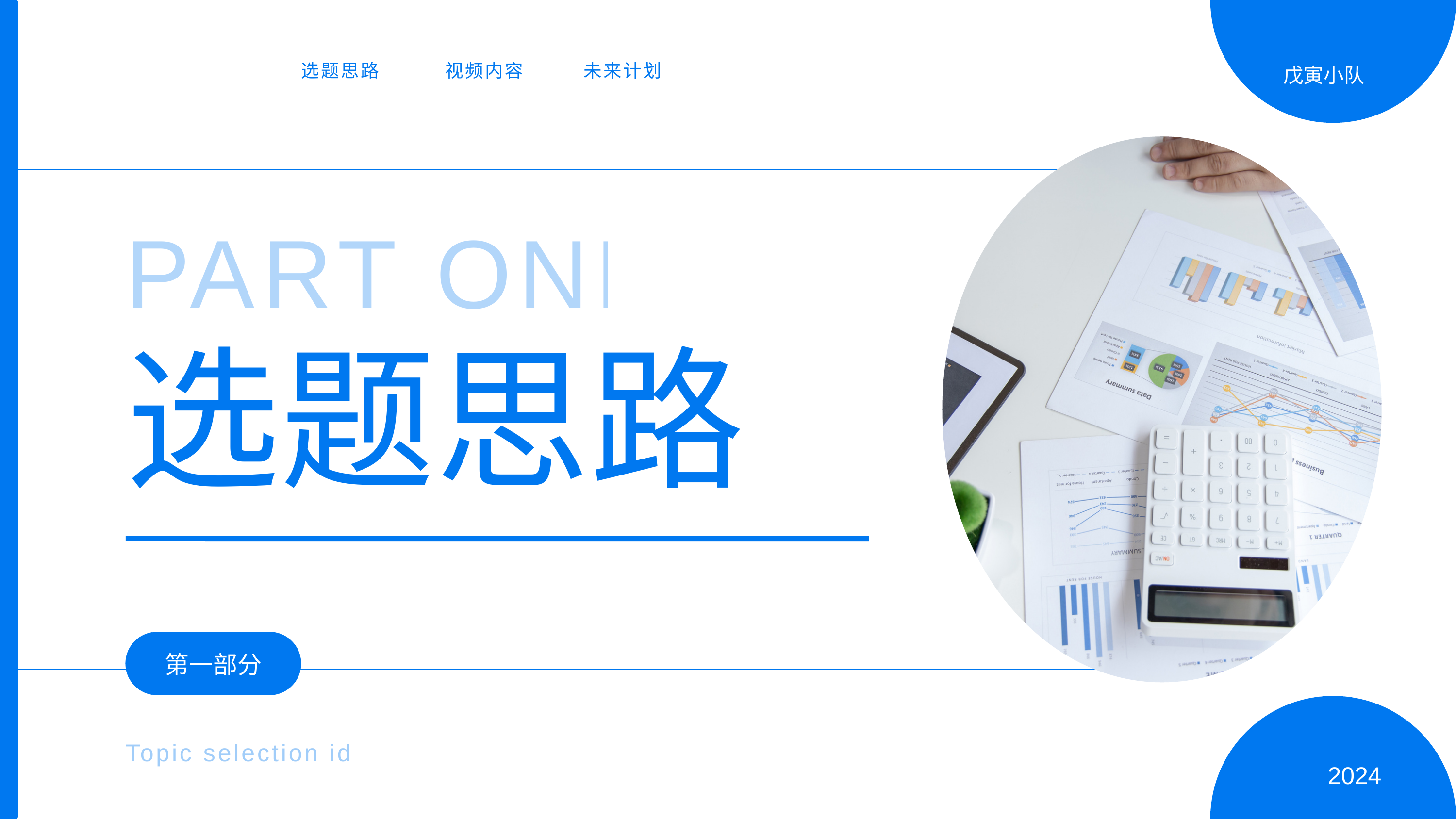

选题思路
视频内容
未来计划
戊寅小队

PART ONE
选题思路

第一部分

Topic selection ideas
2024